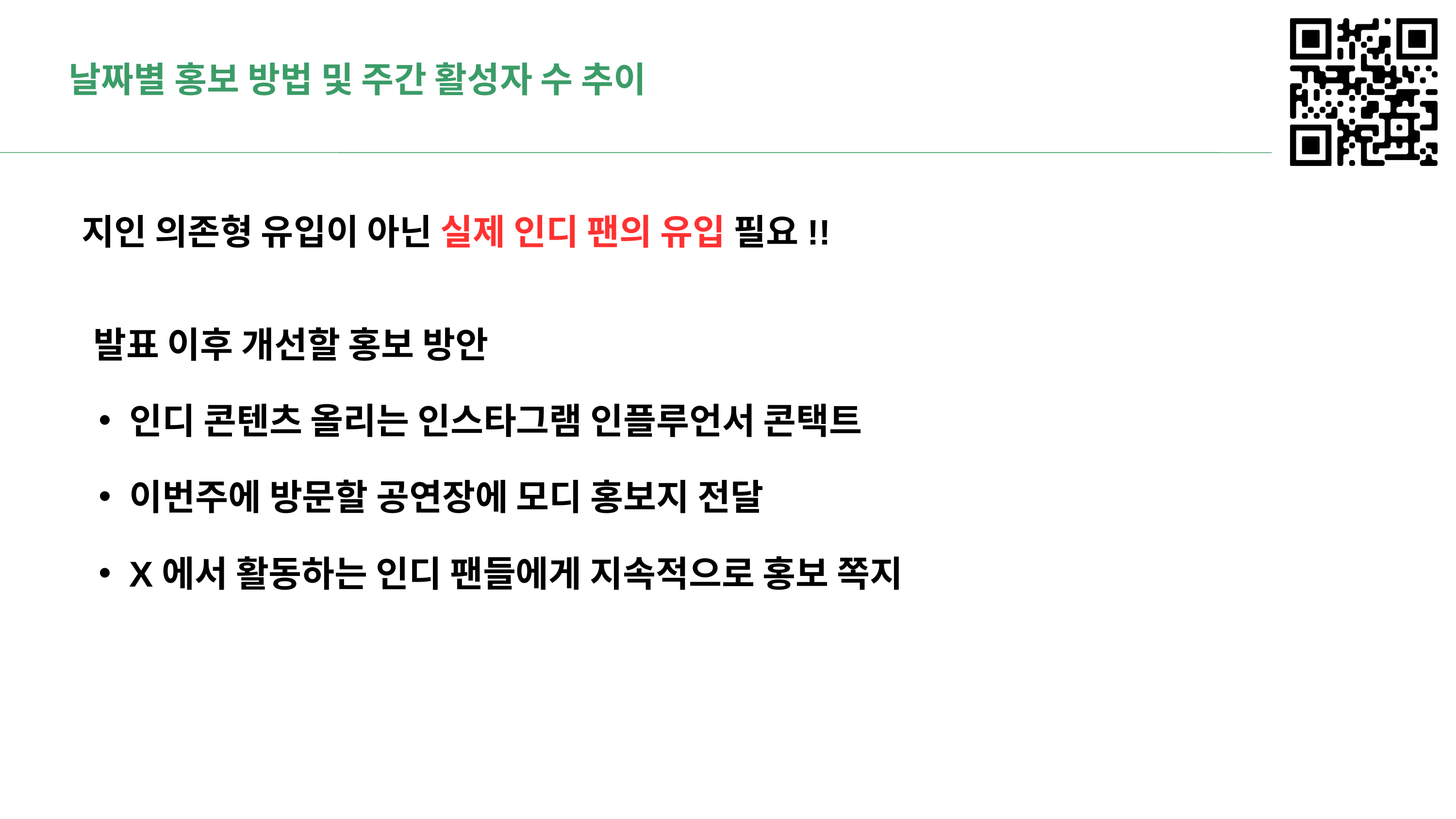

날짜별 홍보 방법 및 주간 활성자 수 추이

지인 의존형 유입이 아닌 실제 인디 팬의 유입 필요!!
  발표 이후 개선할 홍보 방안
인디 콘텐츠 올리는 인스타그램 인플루언서 콘택트
이번주에 방문할 공연장에 모디 홍보지 전달
X에서 활동하는 인디 팬들에게 지속적으로 홍보 쪽지